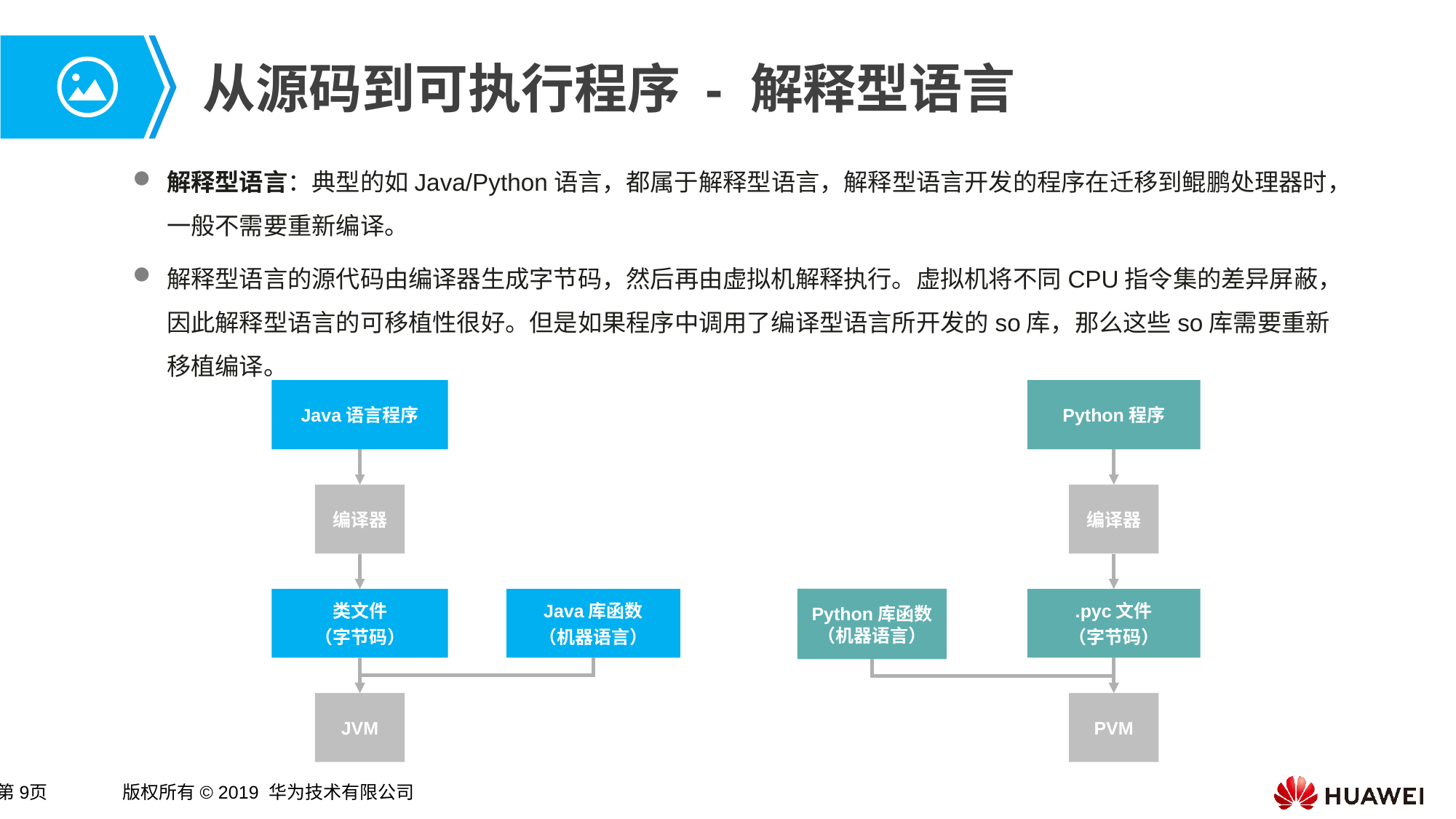

# 从源码到可执行程序 - 解释型语言
解释型语言：典型的如Java/Python语言，都属于解释型语言，解释型语言开发的程序在迁移到鲲鹏处理器时，一般不需要重新编译。
解释型语言的源代码由编译器生成字节码，然后再由虚拟机解释执行。虚拟机将不同CPU指令集的差异屏蔽，因此解释型语言的可移植性很好。但是如果程序中调用了编译型语言所开发的so库，那么这些so库需要重新移植编译。
Java语言程序
编译器
类文件
（字节码）
Java库函数
（机器语言）
JVM
Python程序
编译器
Python库函数（机器语言）
.pyc文件
（字节码）
PVM